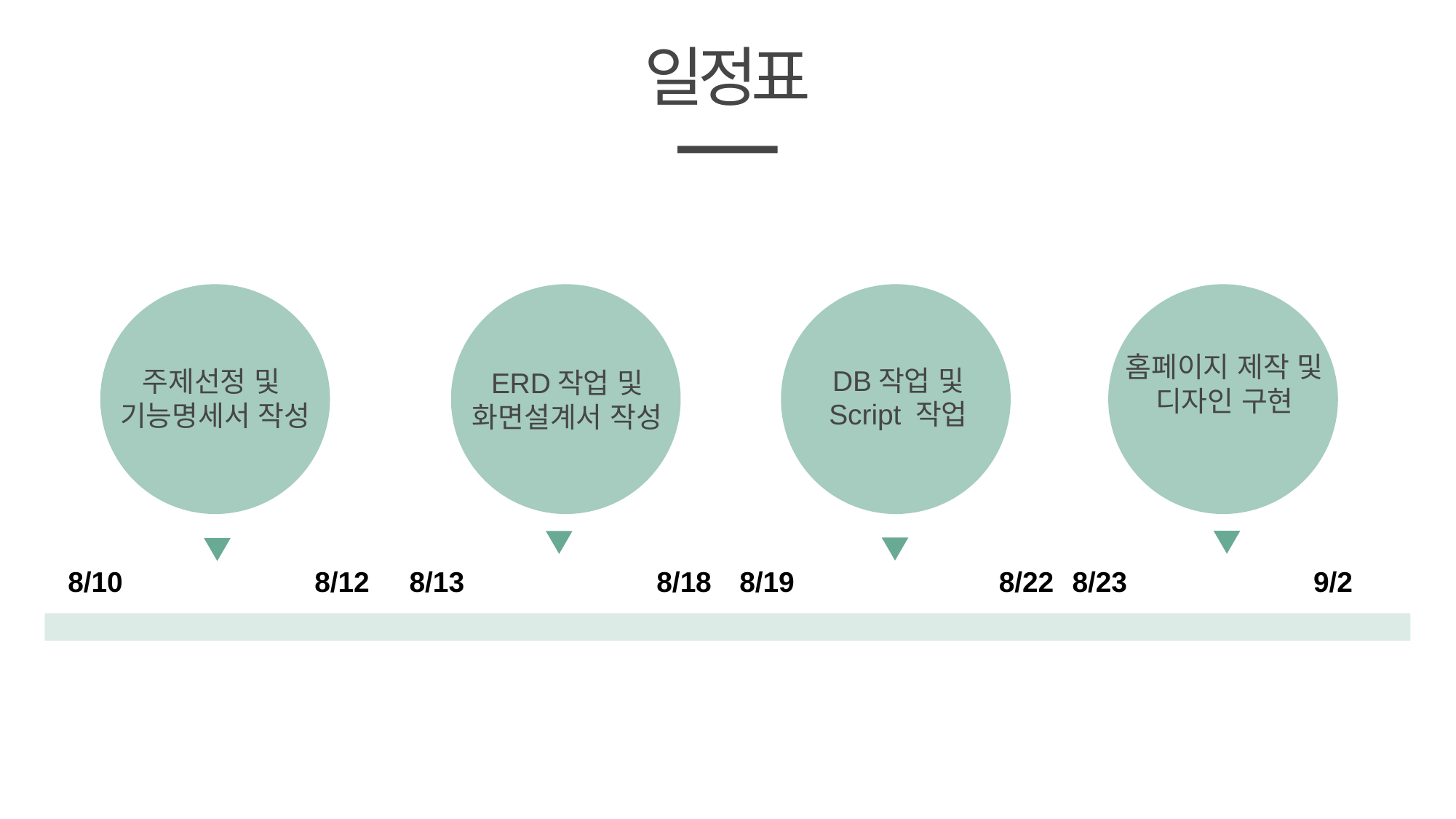

일정표

홈페이지 제작 및
디자인 구현
DB작업 및
Script 작업
주제선정 및
기능명세서 작성
ERD작업 및
화면설계서 작성

8/10
8/12
8/13
8/18
8/19
8/22
8/23
9/2